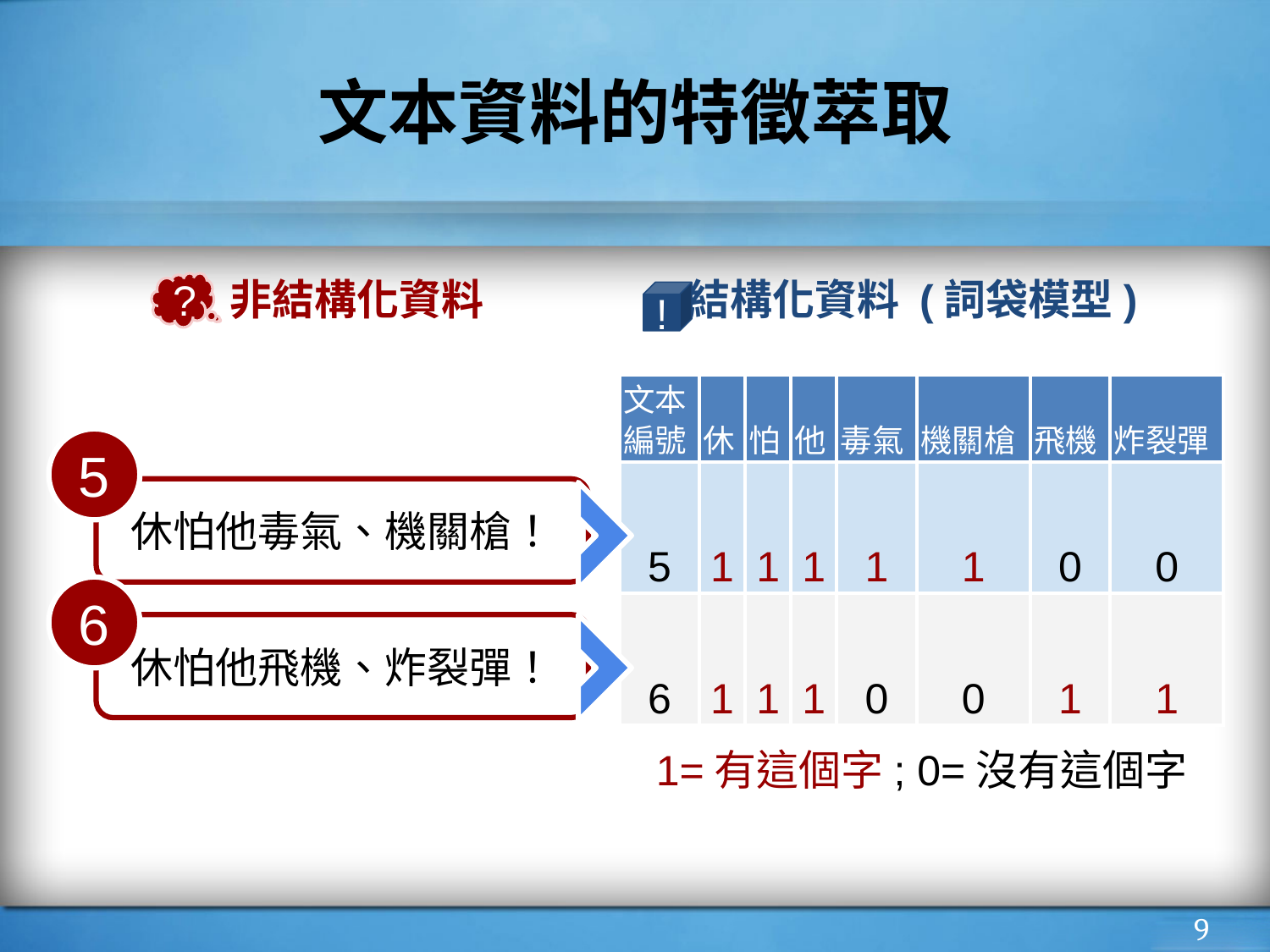

# 文本資料的特徵萃取
非結構化資料
結構化資料 (詞袋模型)
?
!
| 文本 編號 | 休 | 怕 | 他 | 毒氣 | 機關槍 | 飛機 | 炸裂彈 |
| --- | --- | --- | --- | --- | --- | --- | --- |
| 5 | 1 | 1 | 1 | 1 | 1 | 0 | 0 |
| 6 | 1 | 1 | 1 | 0 | 0 | 1 | 1 |
5
休怕他毒氣、機關槍！

6
休怕他飛機、炸裂彈！

1=有這個字; 0=沒有這個字
9